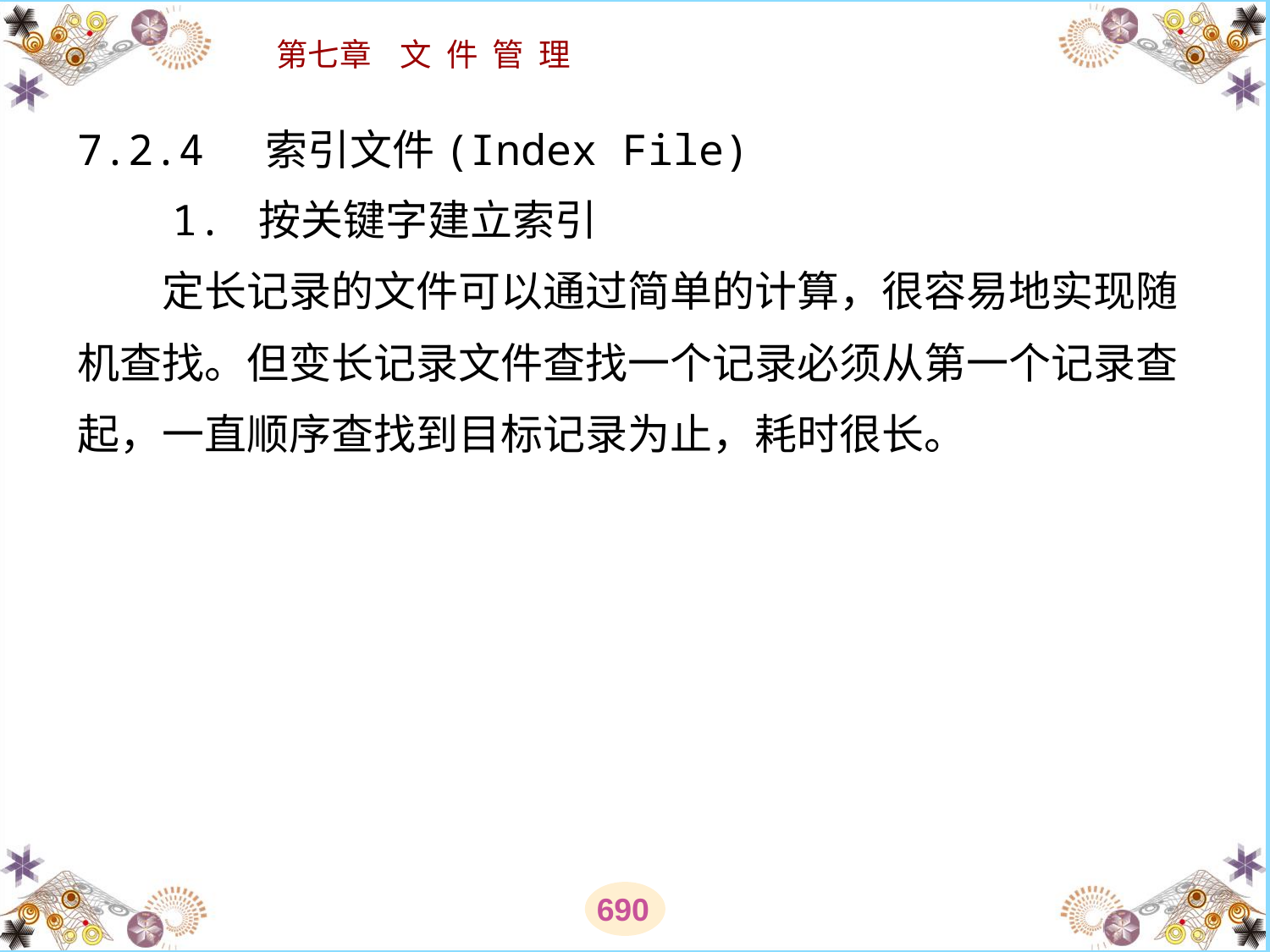

# 7.2.4  索引文件(Index File) 　　1. 按关键字建立索引 　　定长记录的文件可以通过简单的计算，很容易地实现随机查找。但变长记录文件查找一个记录必须从第一个记录查起，一直顺序查找到目标记录为止，耗时很长。